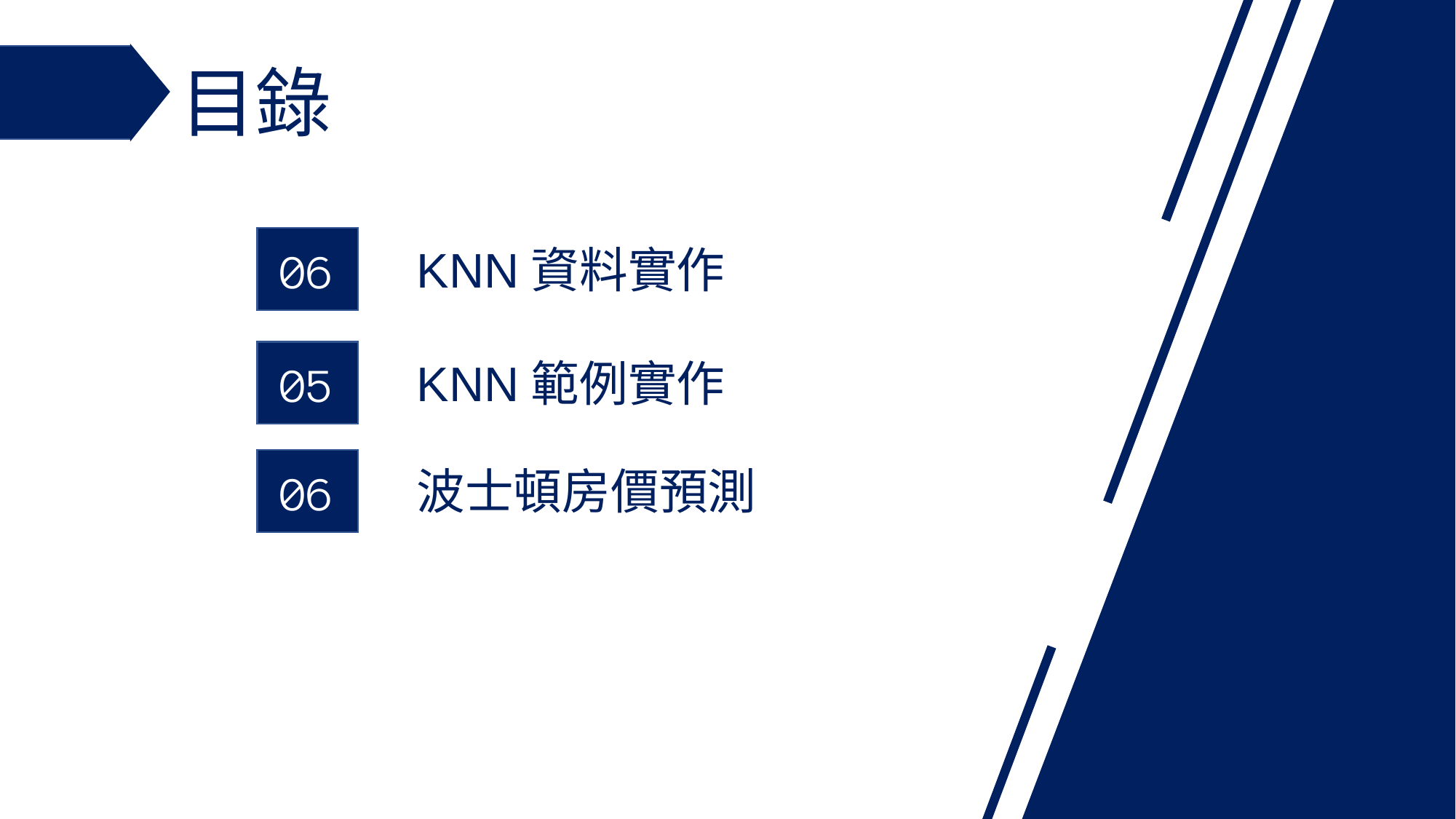

# 目錄
06
KNN資料實作
05
KNN範例實作
06
波士頓房價預測